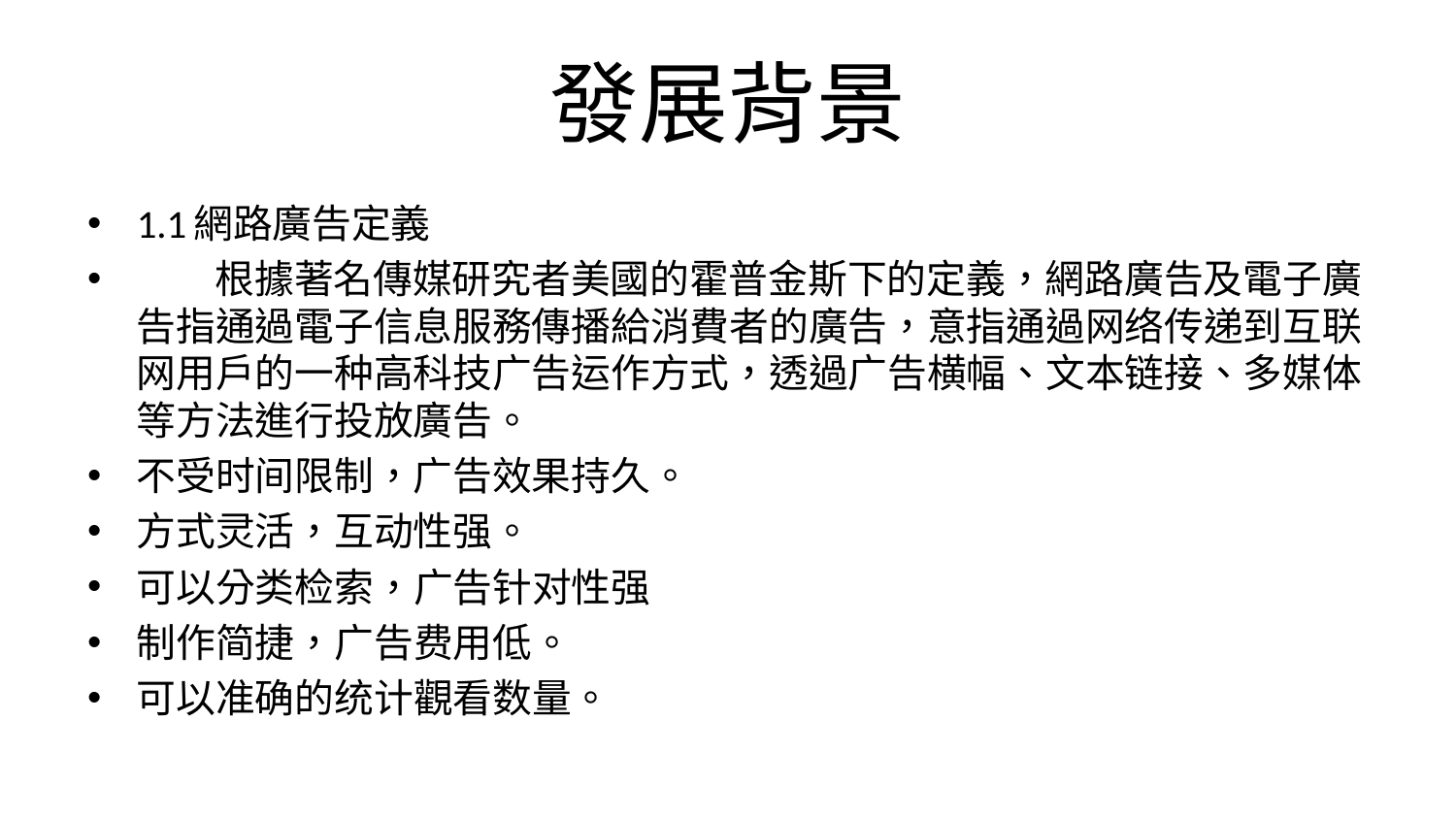

# 發展背景
1.1網路廣告定義
        根據著名傳媒研究者美國的霍普金斯下的定義，網路廣告及電子廣告指通過電子信息服務傳播給消費者的廣告，意指通過网络传递到互联网用户的一种高科技广告运作方式，透過广告横幅、文本链接、多媒体等方法進行投放廣告。
不受时间限制，广告效果持久。
方式灵活，互动性强。
可以分类检索，广告针对性强
制作简捷，广告费用低。
可以准确的统计觀看数量。